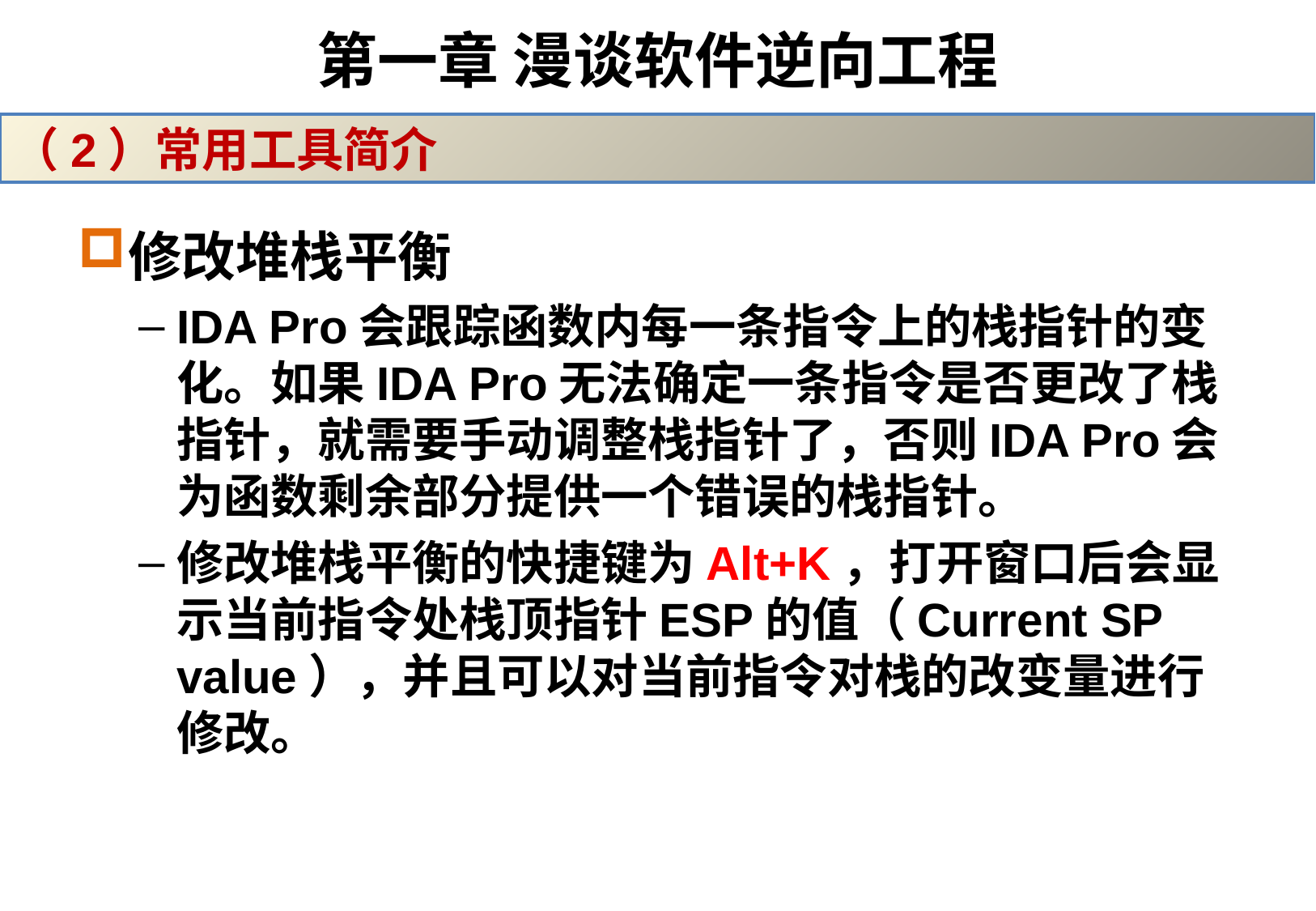

# 第一章 漫谈软件逆向工程
（2）常用工具简介
修改堆栈平衡
IDA Pro会跟踪函数内每一条指令上的栈指针的变化。如果IDA Pro无法确定一条指令是否更改了栈指针，就需要手动调整栈指针了，否则IDA Pro会为函数剩余部分提供一个错误的栈指针。
修改堆栈平衡的快捷键为Alt+K，打开窗口后会显示当前指令处栈顶指针ESP的值（Current SP value），并且可以对当前指令对栈的改变量进行修改。